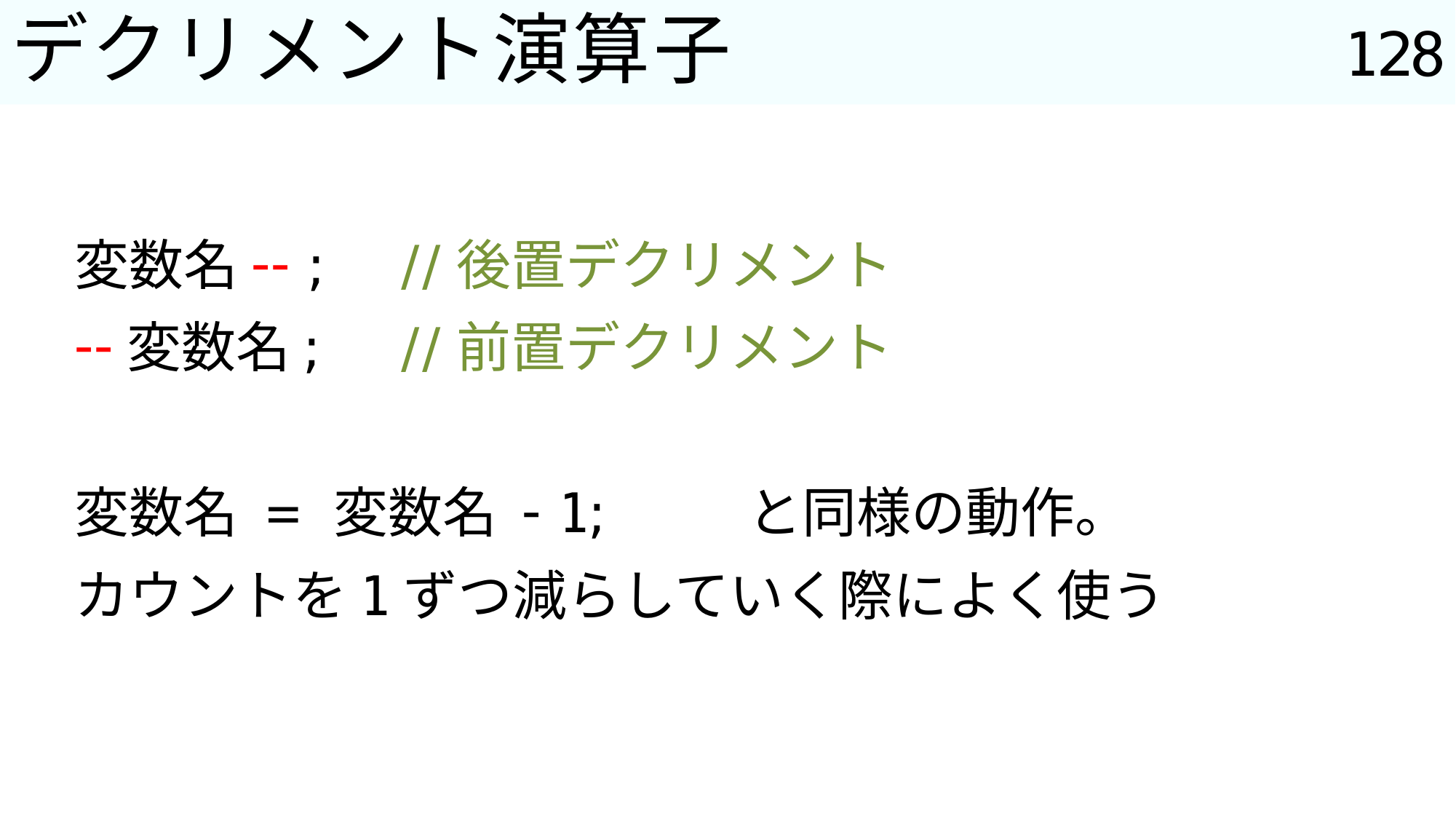

128
# デクリメント演算子
変数名-- ; 	//後置デクリメント
--変数名;　	//前置デクリメント

変数名 = 変数名 - 1; 　　と同様の動作。
カウントを1ずつ減らしていく際によく使う